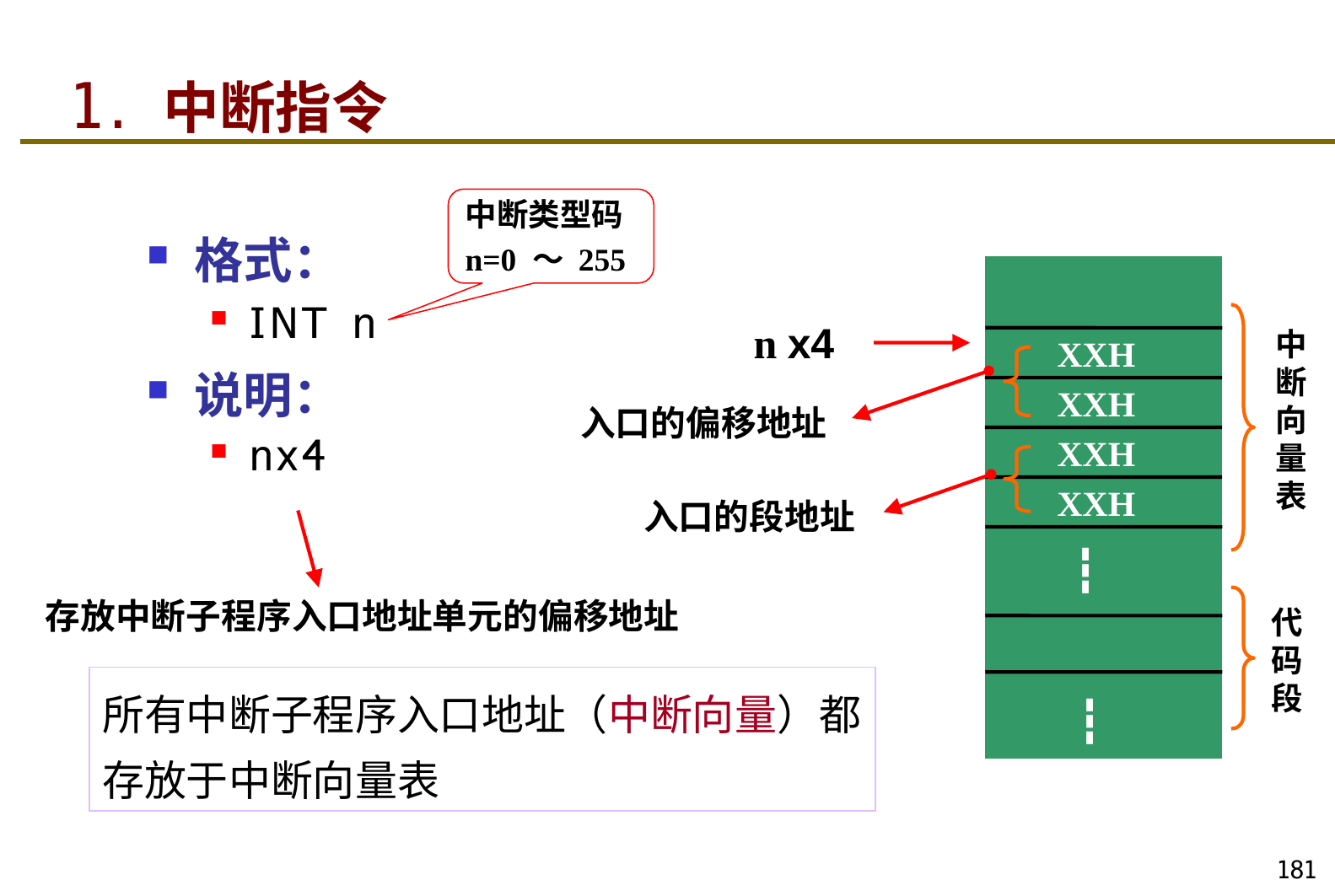

# 1. 中断指令
中断类型码
n=0 〜 255
格式：
INT  n
说明：
nх4

n х4

中断向量表
XXH

XXH

入口的偏移地址
XXH

XXH

入口的段地址

┇

存放中断子程序入口地址单元的偏移地址
代码段

所有中断子程序入口地址（中断向量）都存放于中断向量表

┇
181